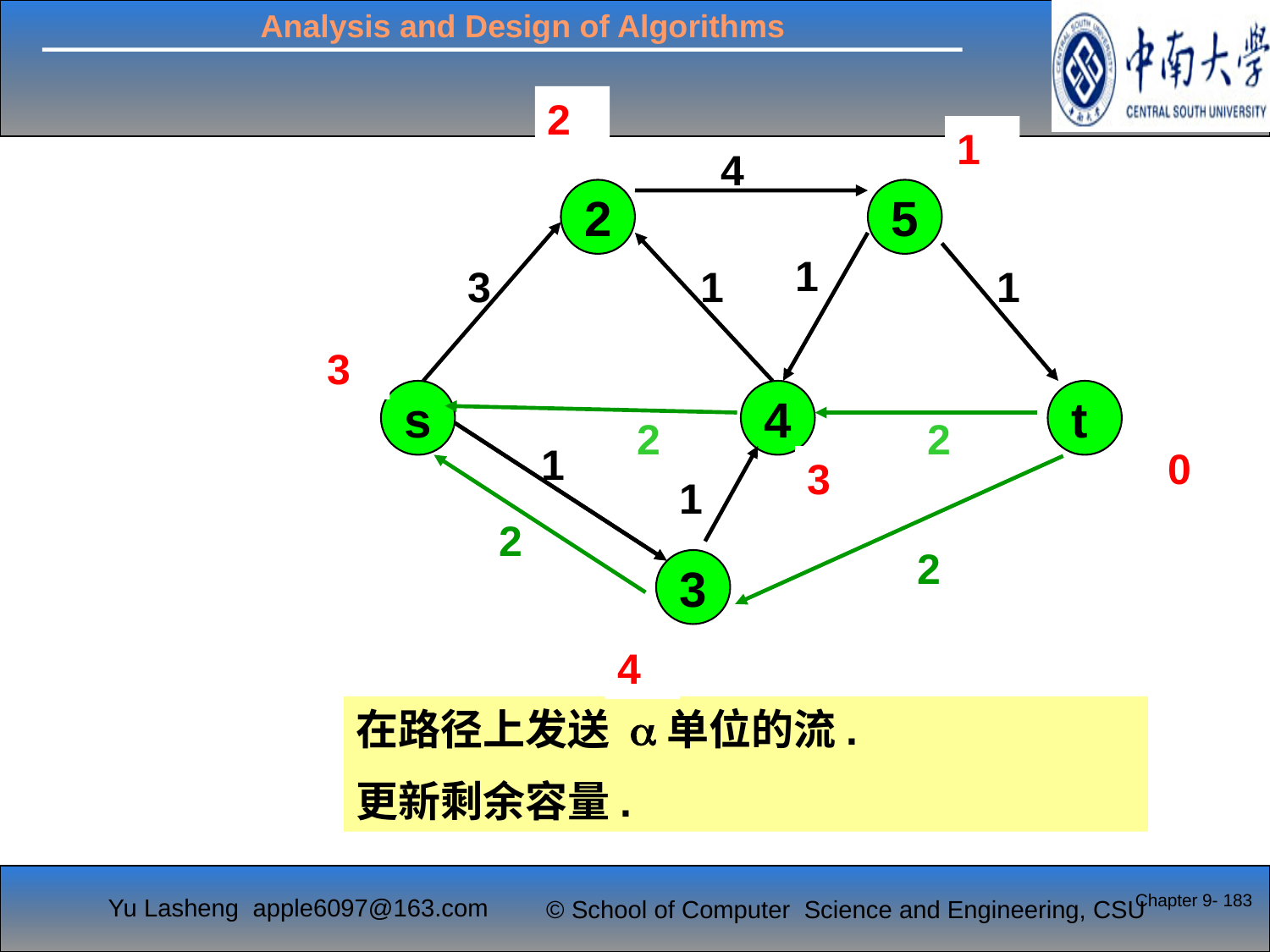

2
1
4
2
5

1

3
1
1
3
s
4
t

2
2

1
3
0

3

1
1
2
2
3
4
在路径上发送 α单位的流.
更新剩余容量.
Chapter 9- 183